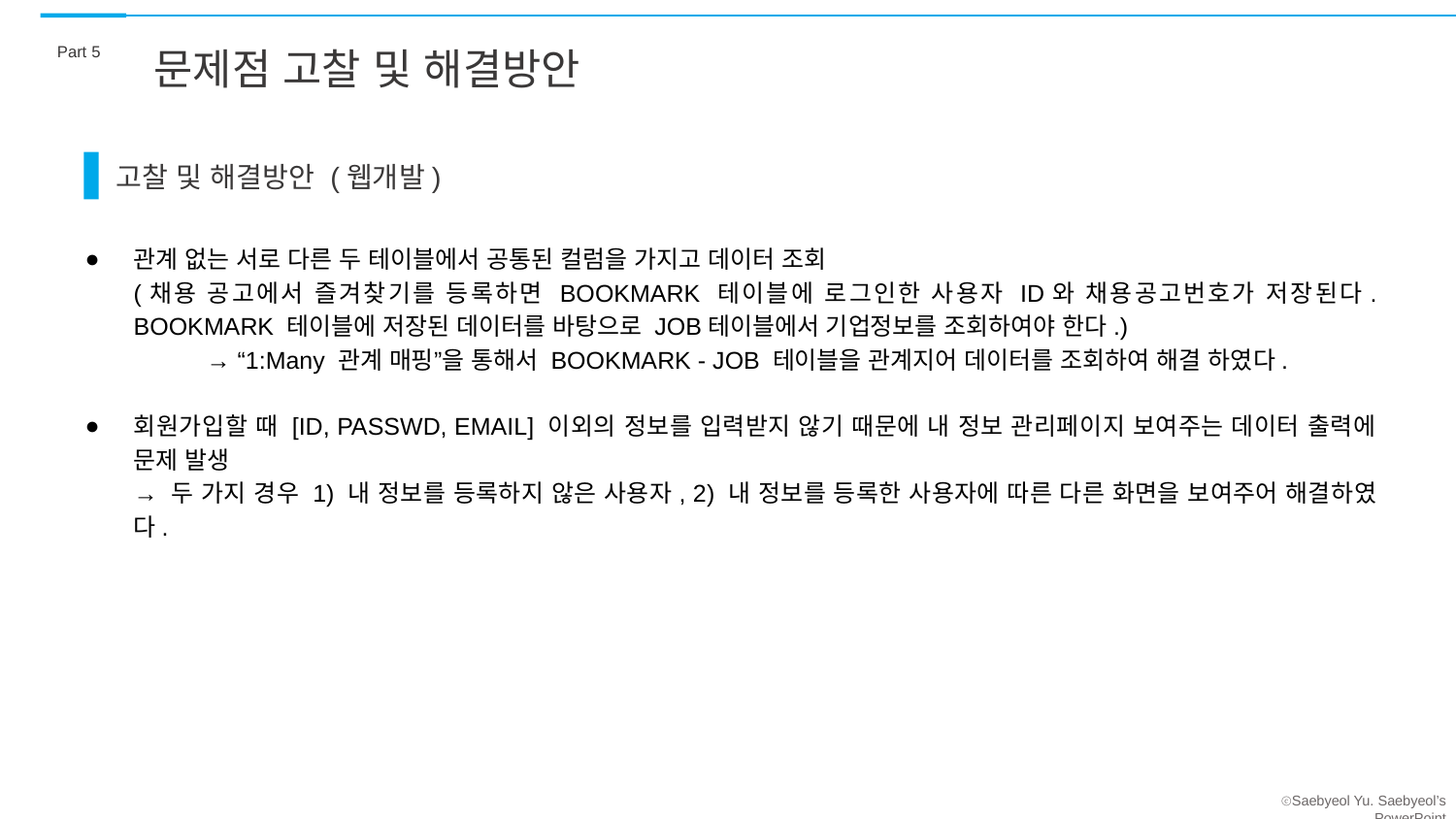

Part 5
문제점 고찰 및 해결방안

고찰 및 해결방안 (웹개발)
관계 없는 서로 다른 두 테이블에서 공통된 컬럼을 가지고 데이터 조회
(채용 공고에서 즐겨찾기를 등록하면 BOOKMARK 테이블에 로그인한 사용자 ID와 채용공고번호가 저장된다. BOOKMARK 테이블에 저장된 데이터를 바탕으로 JOB테이블에서 기업정보를 조회하여야 한다.)
	→ “1:Many 관계 매핑”을 통해서 BOOKMARK - JOB 테이블을 관계지어 데이터를 조회하여 해결 하였다.

회원가입할 때 [ID, PASSWD, EMAIL] 이외의 정보를 입력받지 않기 때문에 내 정보 관리페이지 보여주는 데이터 출력에 문제 발생
→ 두 가지 경우 1) 내 정보를 등록하지 않은 사용자, 2) 내 정보를 등록한 사용자에 따른 다른 화면을 보여주어 해결하였다.